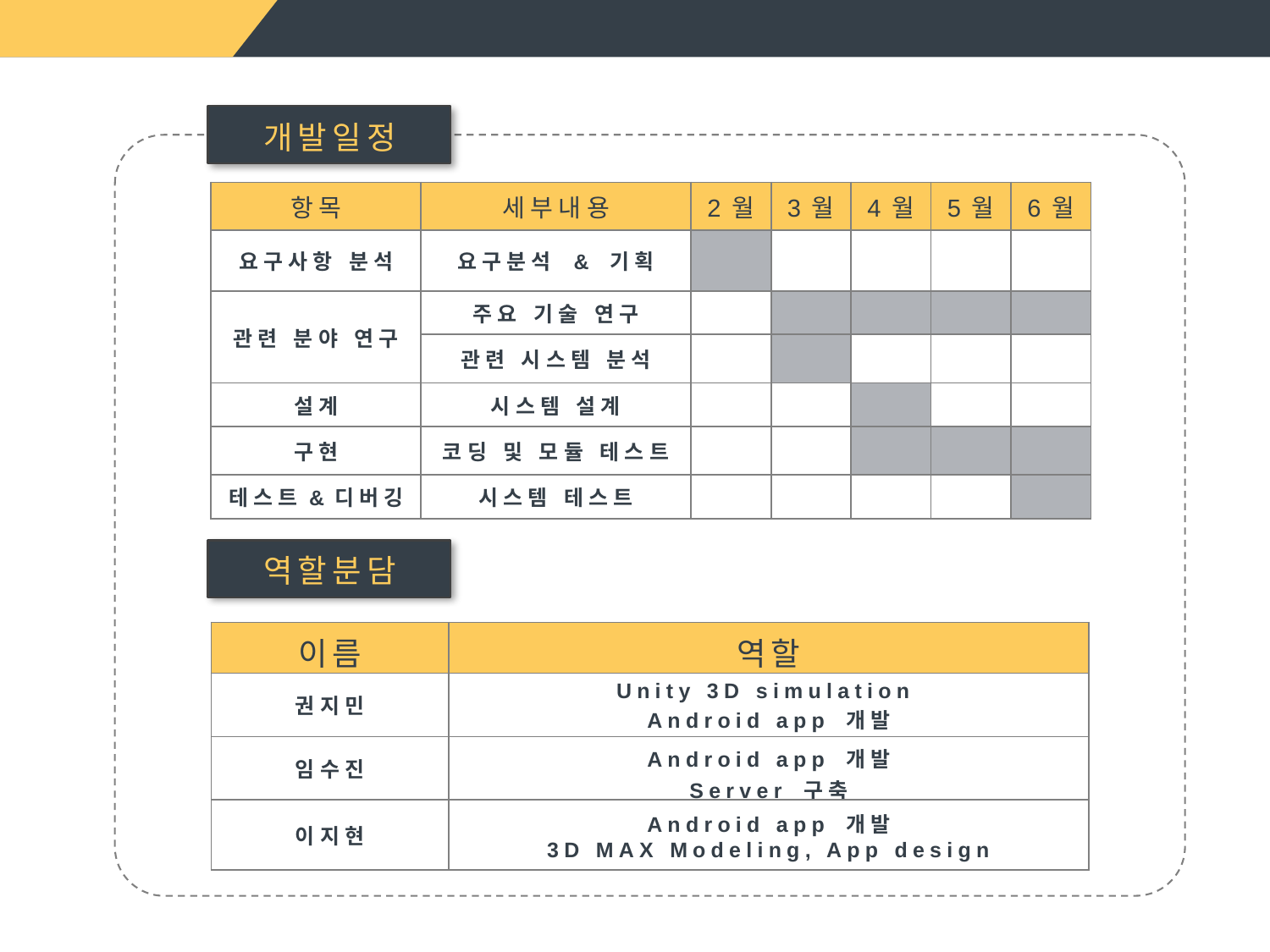

“꿀석” 최종보고서

개발일정

| 항목 | 세부내용 | 2월 | 3월 | 4월 | 5월 | 6월 |
| --- | --- | --- | --- | --- | --- | --- |
| 요구사항 분석 | 요구분석 & 기획 |  |  |  |  |  |
| 관련 분야 연구 | 주요 기술 연구 |  |  |  |  |  |
|  | 관련 시스템 분석 |  |  |  |  |  |
| 설계 | 시스템 설계 |  |  |  |  |  |
| 구현 | 코딩 및 모듈 테스트 |  |  |  |  |  |
| 테스트&디버깅 | 시스템 테스트 |  |  |  |  |  |

역할분담
| 이름 | 역할 |
| --- | --- |
| 권지민 | Unity 3D simulation Android app 개발 |
| 임수진 | Android app 개발 Server 구축 |
| 이지현 | Android app 개발 3D MAX Modeling, App design |